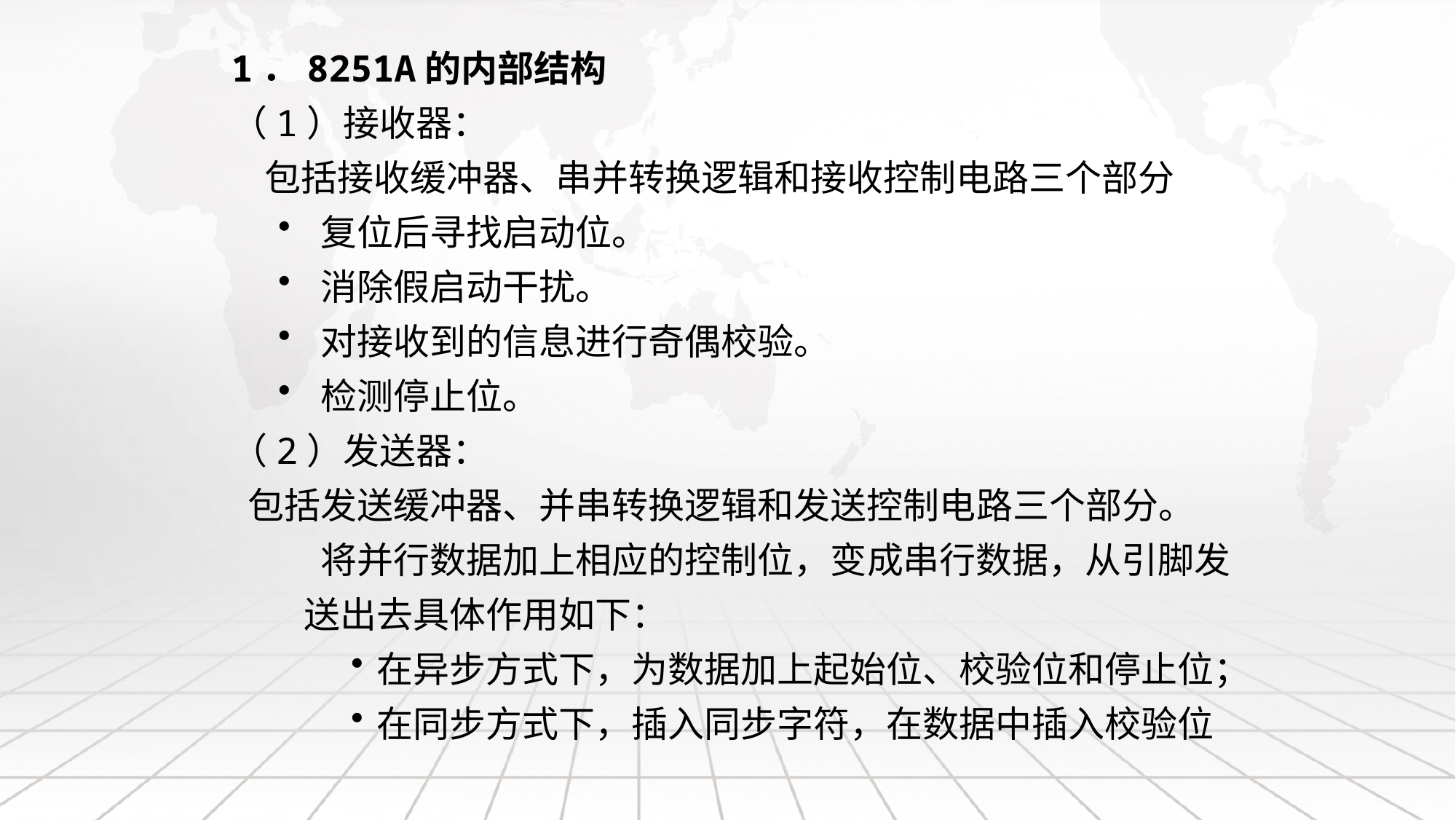

1．8251A的内部结构
（1）接收器：
   包括接收缓冲器、串并转换逻辑和接收控制电路三个部分
 复位后寻找启动位。
 消除假启动干扰。
 对接收到的信息进行奇偶校验。
 检测停止位。
（2）发送器：
 包括发送缓冲器、并串转换逻辑和发送控制电路三个部分。
 将并行数据加上相应的控制位，变成串行数据，从引脚发送出去具体作用如下：
在异步方式下，为数据加上起始位、校验位和停止位；
在同步方式下，插入同步字符，在数据中插入校验位